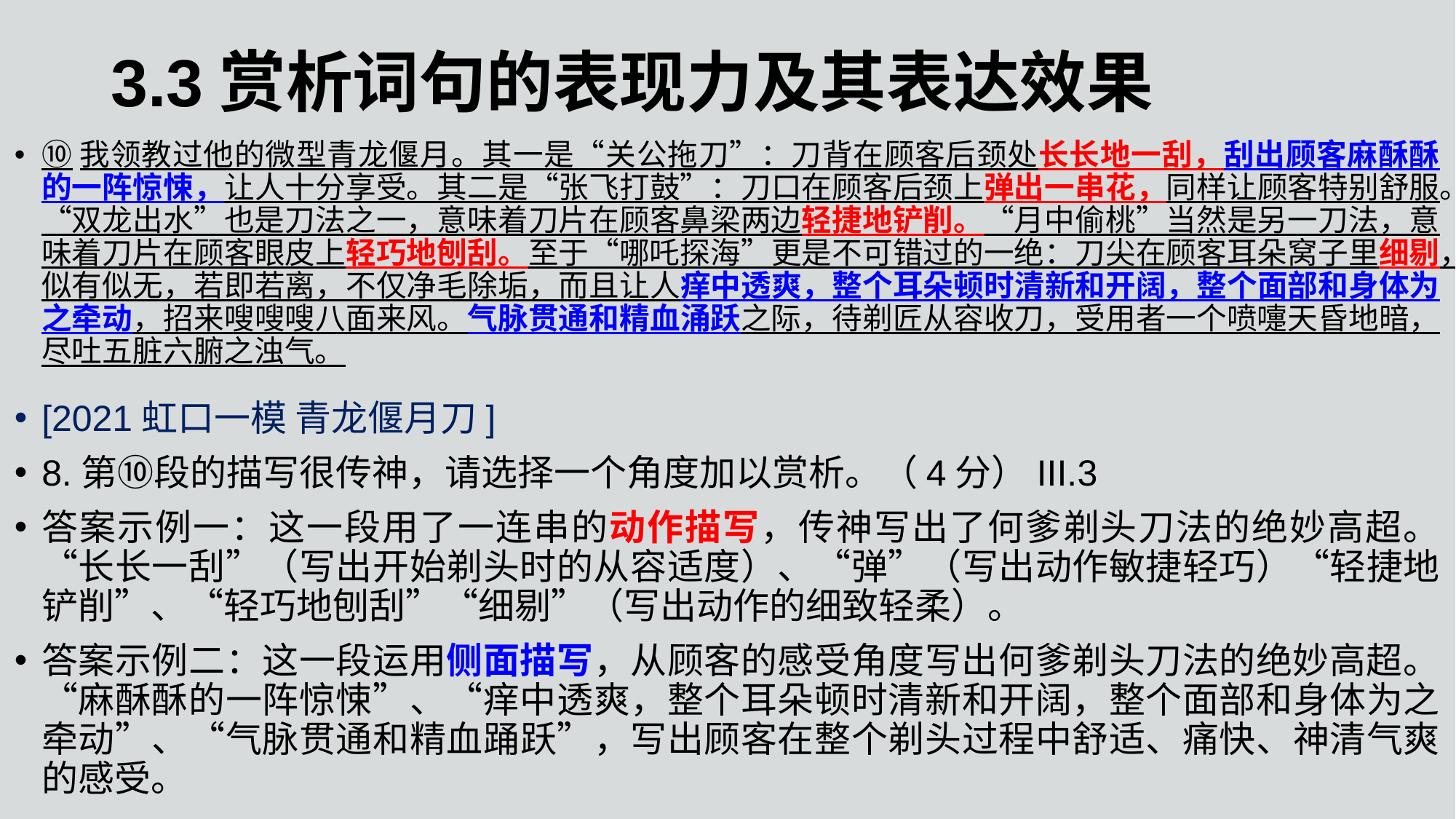

3.3赏析词句的表现力及其表达效果
⑩我领教过他的微型青龙偃月。其一是“关公拖刀”：刀背在顾客后颈处长长地一刮，刮出顾客麻酥酥的一阵惊悚，让人十分享受。其二是“张飞打鼓”：刀口在顾客后颈上弹出一串花，同样让顾客特别舒服。“双龙出水”也是刀法之一，意味着刀片在顾客鼻梁两边轻捷地铲削。“月中偷桃”当然是另一刀法，意味着刀片在顾客眼皮上轻巧地刨刮。至于“哪吒探海”更是不可错过的一绝：刀尖在顾客耳朵窝子里细剔，似有似无，若即若离，不仅净毛除垢，而且让人痒中透爽，整个耳朵顿时清新和开阔，整个面部和身体为之牵动，招来嗖嗖嗖八面来风。气脉贯通和精血涌跃之际，待剃匠从容收刀，受用者一个喷嚏天昏地暗，尽吐五脏六腑之浊气。
[2021虹口一模 青龙偃月刀]
8.第⑩段的描写很传神，请选择一个角度加以赏析。（4分）III.3
答案示例一：这一段用了一连串的动作描写，传神写出了何爹剃头刀法的绝妙高超。“长长一刮”（写出开始剃头时的从容适度）、“弹”（写出动作敏捷轻巧）“轻捷地铲削”、“轻巧地刨刮”“细剔”（写出动作的细致轻柔）。
答案示例二：这一段运用侧面描写，从顾客的感受角度写出何爹剃头刀法的绝妙高超。“麻酥酥的一阵惊悚”、“痒中透爽，整个耳朵顿时清新和开阔，整个面部和身体为之牵动”、“气脉贯通和精血踊跃”，写出顾客在整个剃头过程中舒适、痛快、神清气爽的感受。